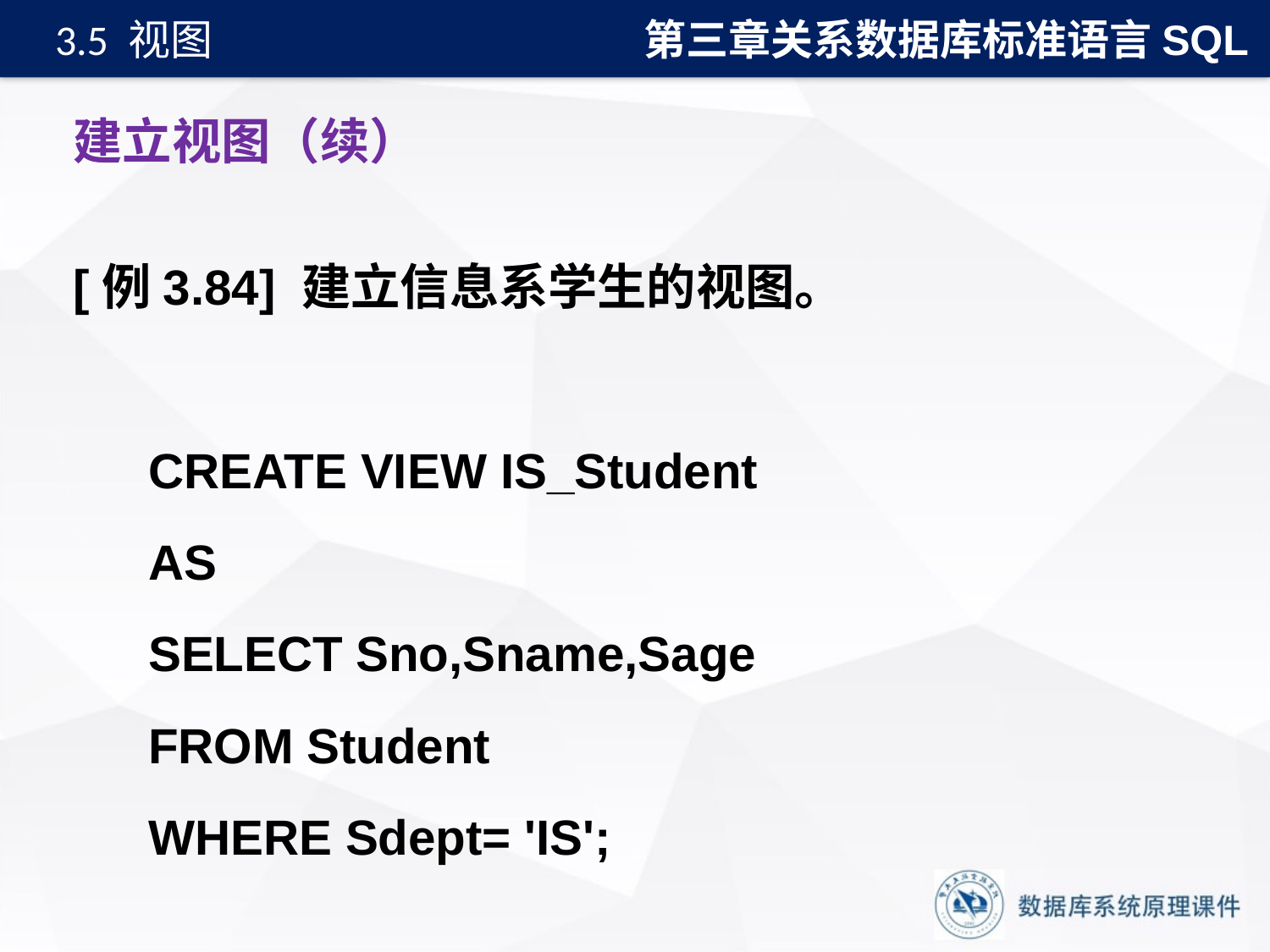

第三章关系数据库标准语言SQL
3.5 视图
# 建立视图（续）
[例3.84] 建立信息系学生的视图。

CREATE VIEW IS_Student
AS
SELECT Sno,Sname,Sage
FROM Student
WHERE Sdept= 'IS';